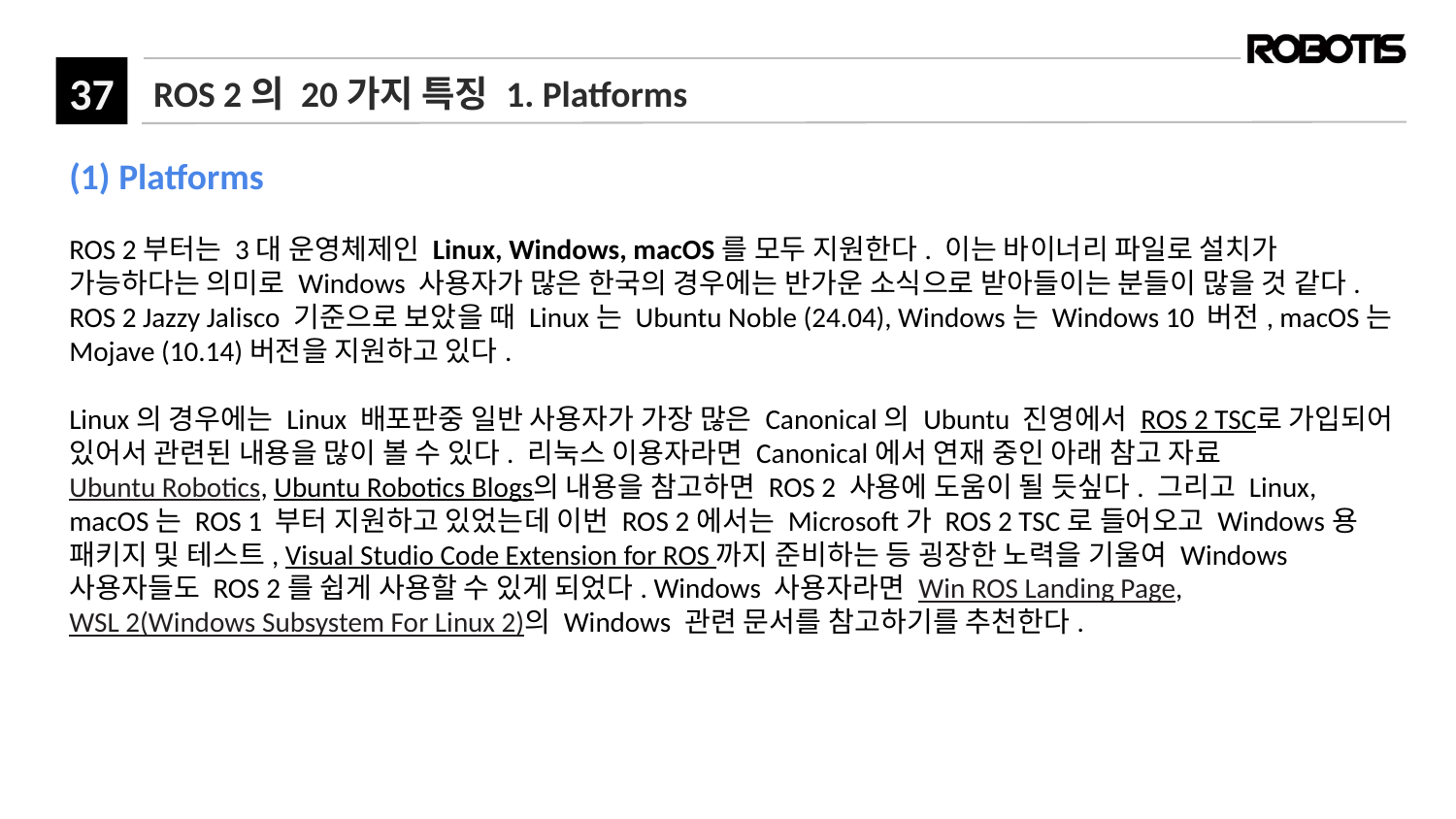

# ROS 2의 20가지 특징 1. Platforms
(1) Platforms

ROS 2부터는 3대 운영체제인 Linux, Windows, macOS를 모두 지원한다. 이는 바이너리 파일로 설치가 가능하다는 의미로 Windows 사용자가 많은 한국의 경우에는 반가운 소식으로 받아들이는 분들이 많을 것 같다. ROS 2 Jazzy Jalisco 기준으로 보았을 때 Linux는 Ubuntu Noble (24.04), Windows는 Windows 10 버전, macOS는 Mojave (10.14)버전을 지원하고 있다.

Linux의 경우에는 Linux 배포판중 일반 사용자가 가장 많은 Canonical의 Ubuntu 진영에서 ROS 2 TSC로 가입되어 있어서 관련된 내용을 많이 볼 수 있다. 리눅스 이용자라면 Canonical에서 연재 중인 아래 참고 자료 Ubuntu Robotics, Ubuntu Robotics Blogs의 내용을 참고하면 ROS 2 사용에 도움이 될 듯싶다. 그리고 Linux, macOS는 ROS 1 부터 지원하고 있었는데 이번 ROS 2에서는 Microsoft가 ROS 2 TSC로 들어오고 Windows용 패키지 및 테스트, Visual Studio Code Extension for ROS 까지 준비하는 등 굉장한 노력을 기울여 Windows 사용자들도 ROS 2를 쉽게 사용할 수 있게 되었다. Windows 사용자라면 Win ROS Landing Page, WSL 2(Windows Subsystem For Linux 2)의 Windows 관련 문서를 참고하기를 추천한다.